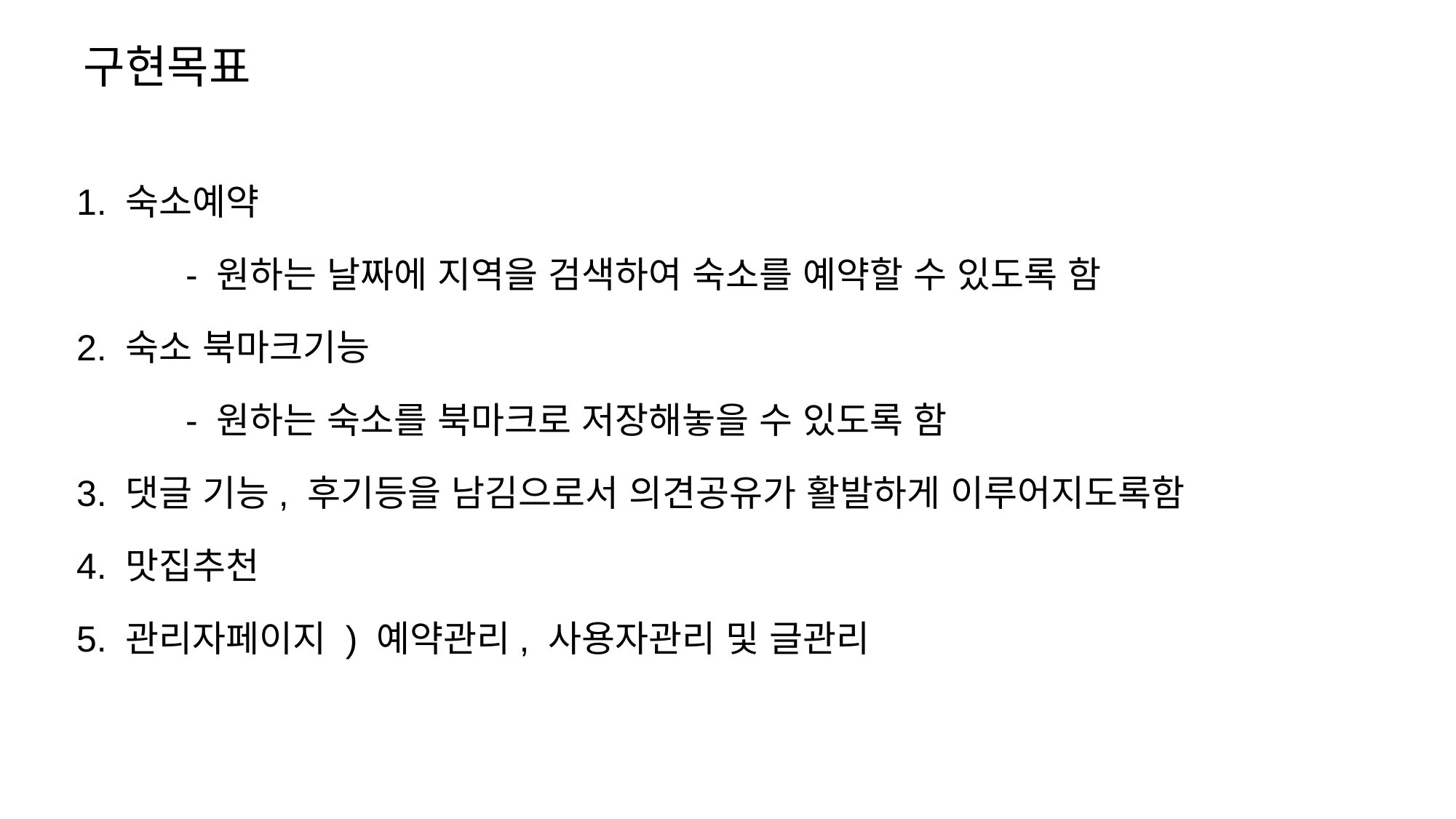

# 구현목표
1. 숙소예약
	- 원하는 날짜에 지역을 검색하여 숙소를 예약할 수 있도록 함
2. 숙소 북마크기능
	- 원하는 숙소를 북마크로 저장해놓을 수 있도록 함
3. 댓글 기능, 후기등을 남김으로서 의견공유가 활발하게 이루어지도록함
4. 맛집추천
5. 관리자페이지 ) 예약관리, 사용자관리 및 글관리